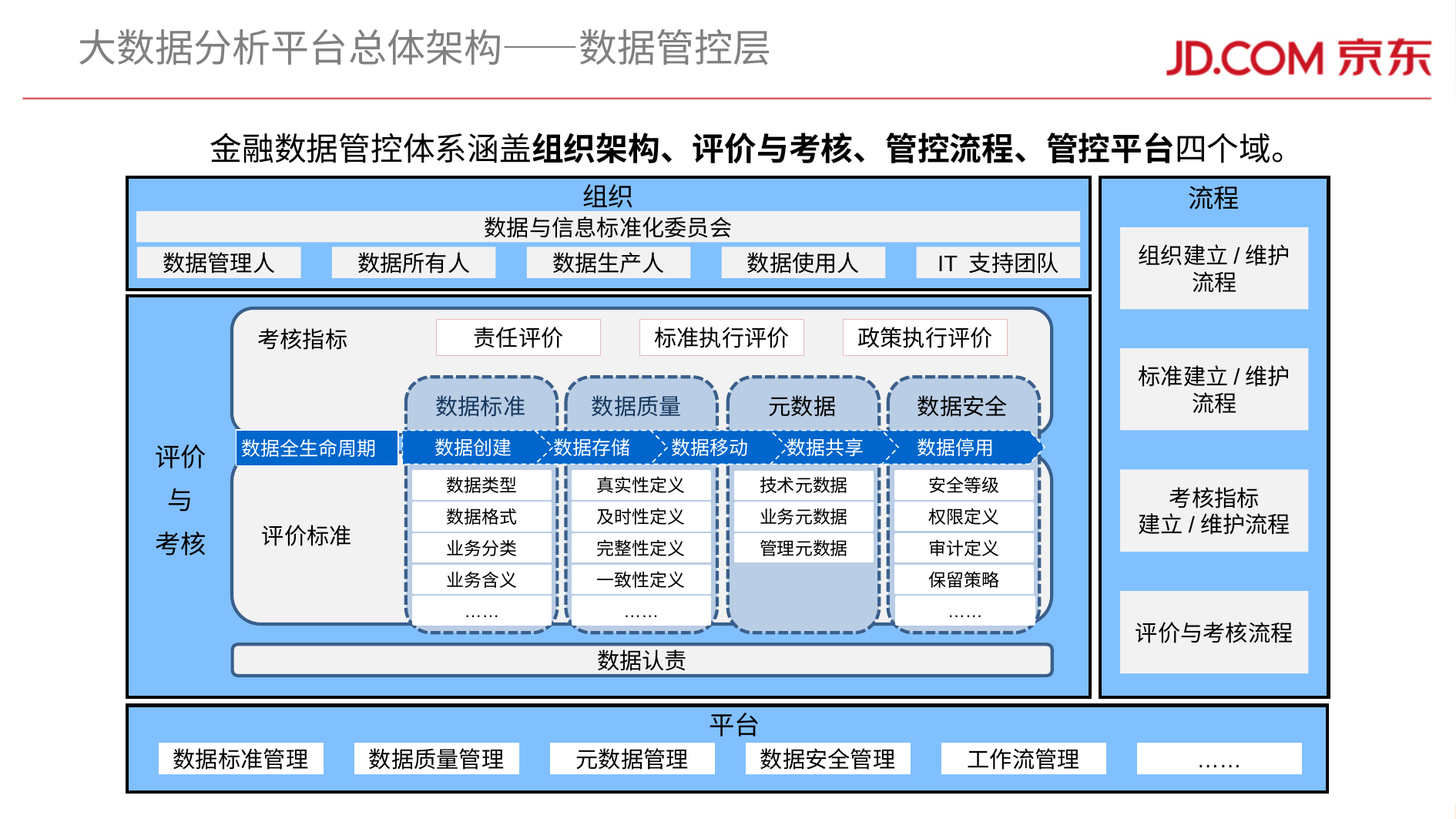

# 大数据分析平台总体架构——数据管控层
金融数据管控体系涵盖组织架构、评价与考核、管控流程、管控平台四个域。
组织

流程
数据与信息标准化委员会

组织建立/维护流程

数据管理人
数据所有人
数据生产人
数据使用人
IT 支持团队

考核指标
责任评价
标准执行评价
政策执行评价

标准建立/维护流程

数据标准
数据质量
元数据
数据安全
数据全生命周期
数据创建
数据存储
数据移动
数据共享
数据停用
评价
与
考核

考核指标
建立/维护流程

数据类型
真实性定义
安全等级
技术元数据
数据格式
及时性定义
权限定义
业务元数据
评价标准
业务分类
完整性定义
管理元数据
审计定义
保留策略
业务含义
一致性定义
评价与考核流程
……
……
……
数据认责
平台

数据标准管理
数据质量管理
元数据管理
数据安全管理
工作流管理
……